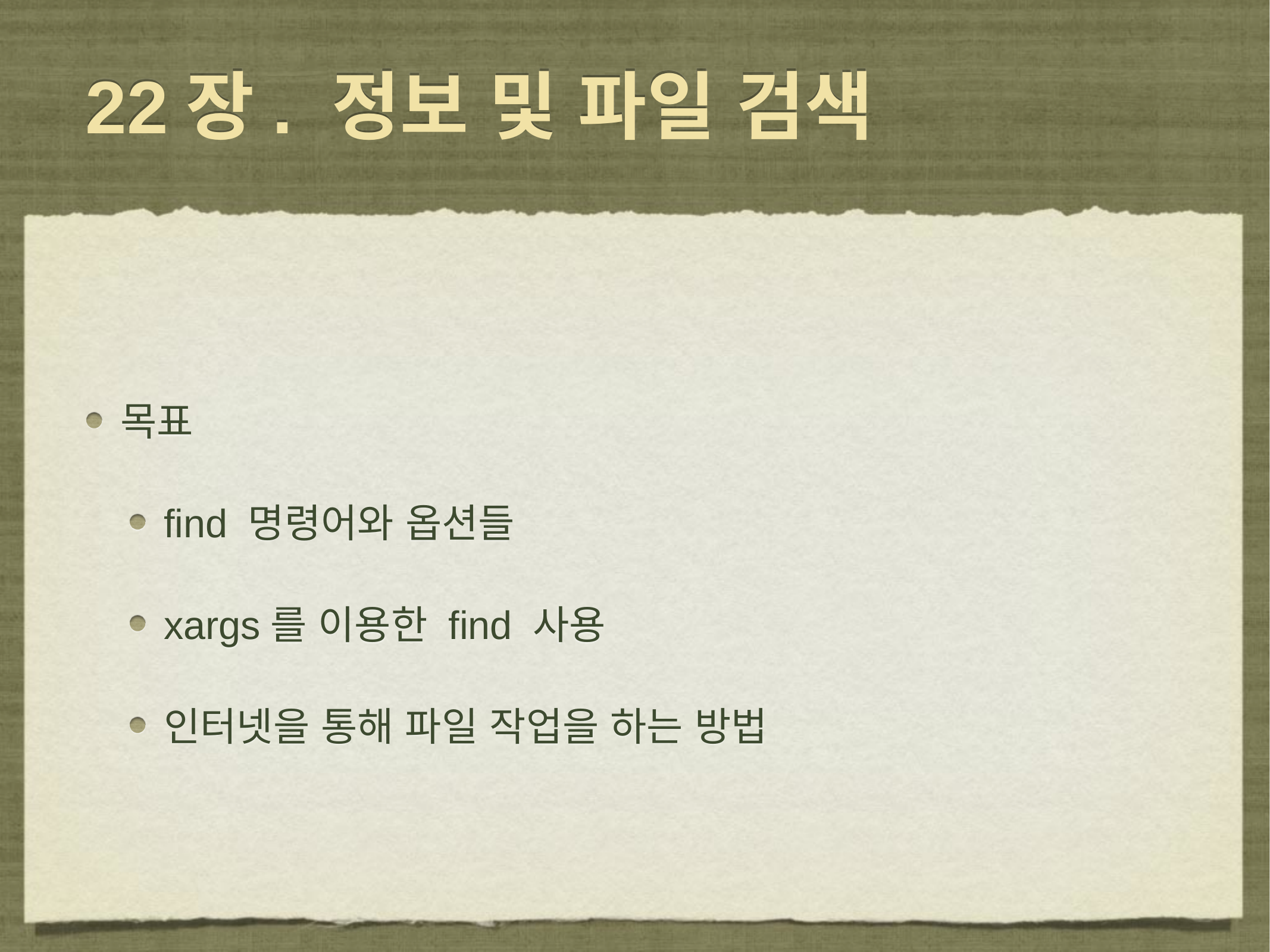

# 22장. 정보 및 파일 검색
목표
find 명령어와 옵션들
xargs를 이용한 find 사용
인터넷을 통해 파일 작업을 하는 방법